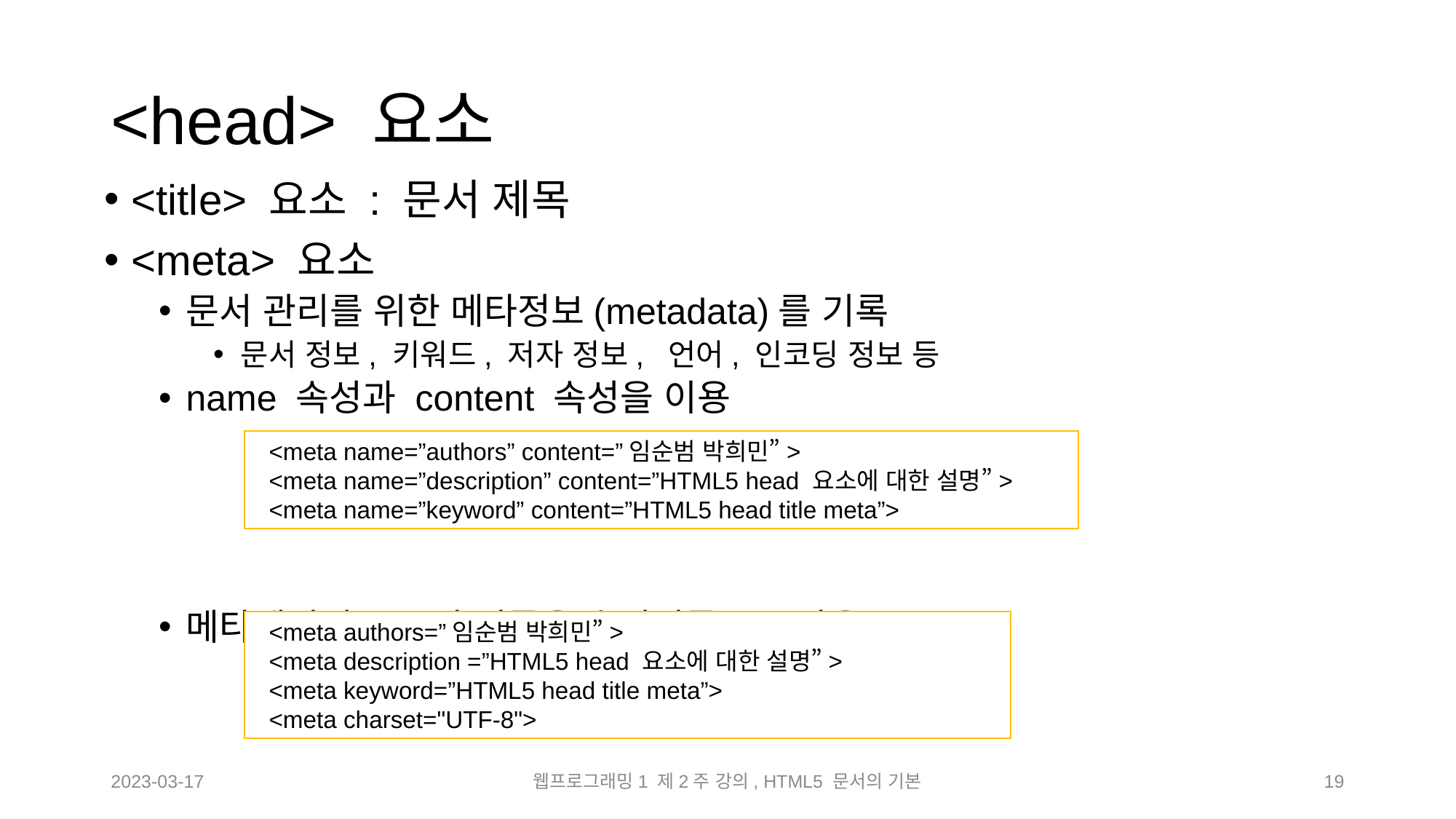

# <head> 요소
<title> 요소 : 문서 제목
<meta> 요소
문서 관리를 위한 메타정보(metadata)를 기록
문서 정보, 키워드, 저자 정보,  언어, 인코딩 정보 등
name 속성과 content 속성을 이용

메타데이터 종류의 이름을 속성이름으로 사용
  <meta name=”authors” content=”임순범 박희민”>
  <meta name=”description” content=”HTML5 head 요소에 대한 설명”>
  <meta name=”keyword” content=”HTML5 head title meta”>
  <meta authors=”임순범 박희민”>
  <meta description =”HTML5 head 요소에 대한 설명”>
  <meta keyword=”HTML5 head title meta”>
  <meta charset="UTF-8">
2023-03-17
웹프로그래밍1 제2주 강의, HTML5 문서의 기본
19